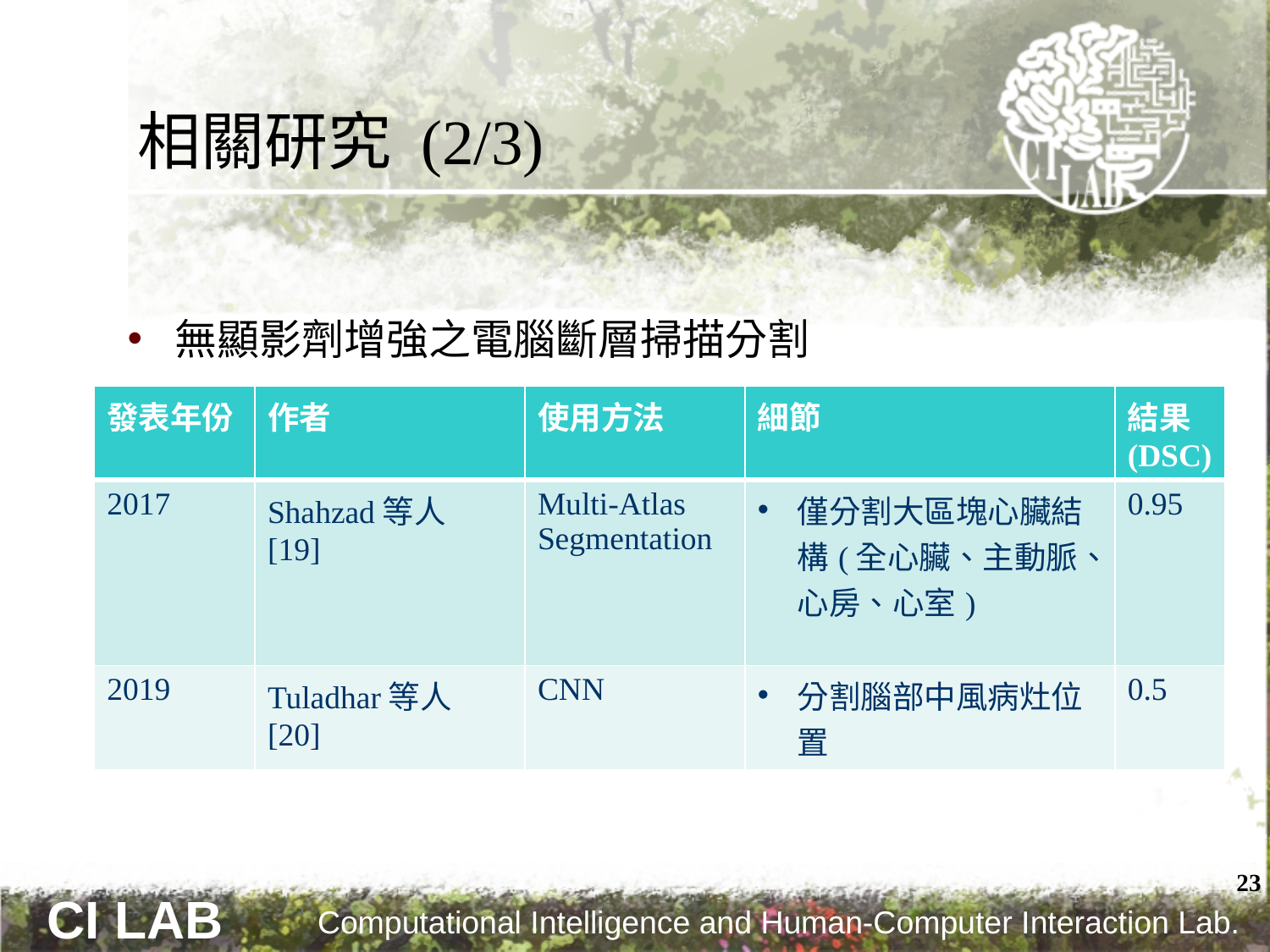

# 相關研究 (2/3)
無顯影劑增強之電腦斷層掃描分割

| 發表年份 | 作者 | 使用方法 | 細節 | 結果 (DSC) |
| --- | --- | --- | --- | --- |
| 2017 | Shahzad等人 [19] | Multi-Atlas Segmentation | 僅分割大區塊心臟結構(全心臟、主動脈、心房、心室) | 0.95 |
| 2019 | Tuladhar等人 [20] | CNN | 分割腦部中風病灶位置 | 0.5 |
23